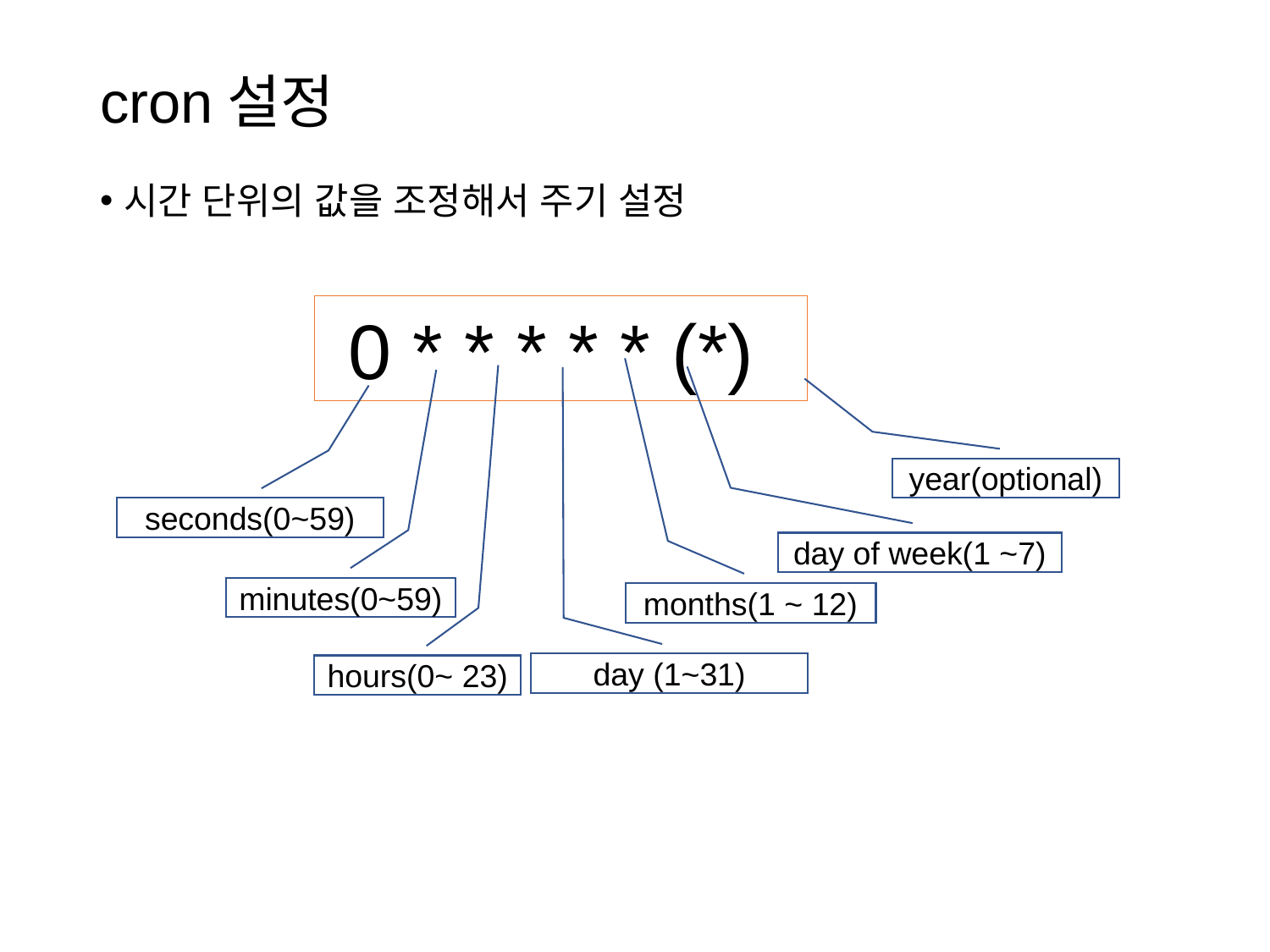

# cron설정
시간 단위의 값을 조정해서 주기 설정
 0 * * * * * (*)
year(optional)
seconds(0~59)
day of week(1 ~7)
minutes(0~59)
months(1 ~ 12)
day (1~31)
hours(0~ 23)